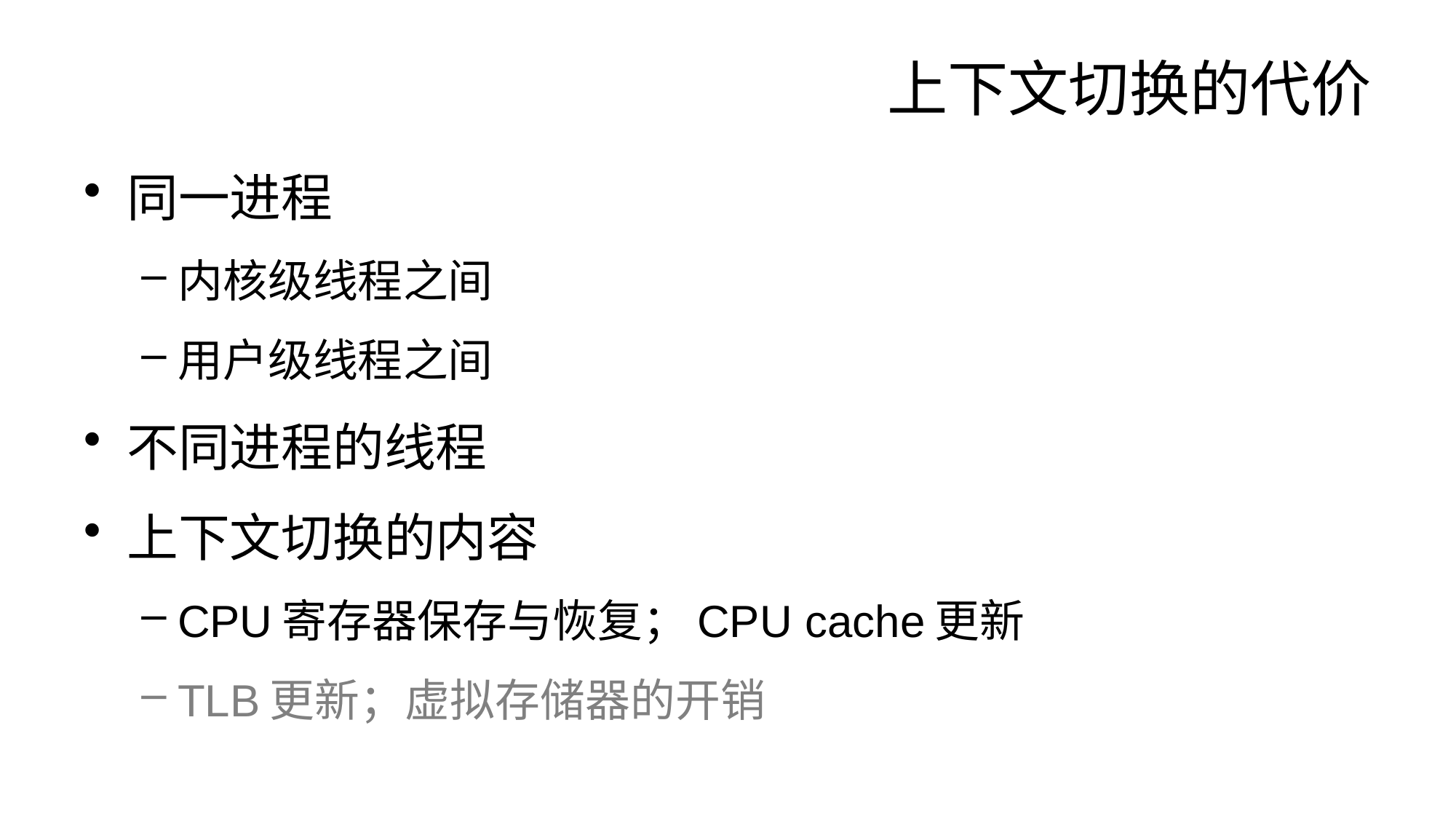

# 上下文切换的代价
同一进程
内核级线程之间
用户级线程之间
不同进程的线程
上下文切换的内容
CPU寄存器保存与恢复；CPU cache更新
TLB更新；虚拟存储器的开销